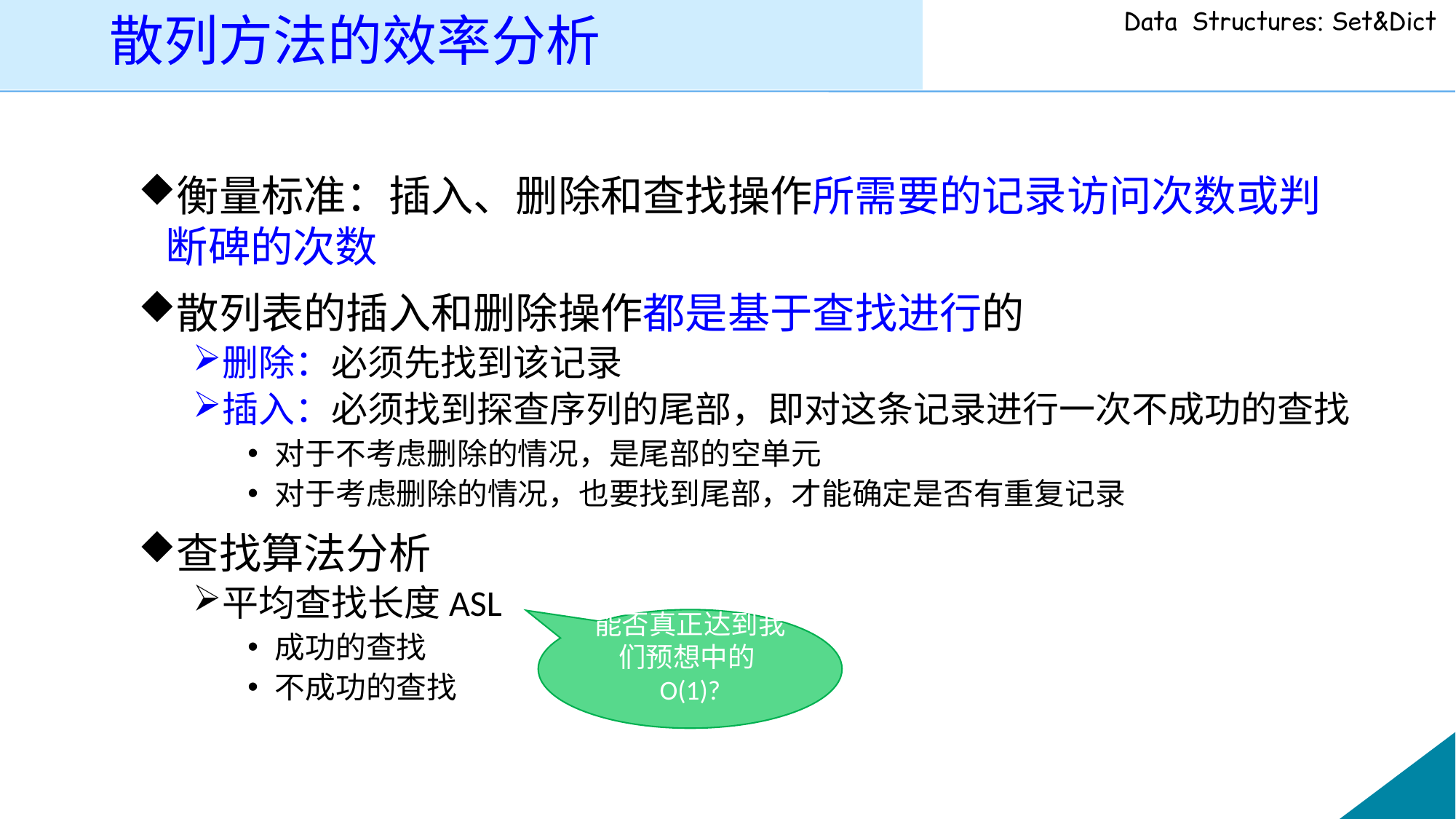

散列方法的效率分析
衡量标准：插入、删除和查找操作所需要的记录访问次数或判断碑的次数
散列表的插入和删除操作都是基于查找进行的
删除：必须先找到该记录
插入：必须找到探查序列的尾部，即对这条记录进行一次不成功的查找
对于不考虑删除的情况，是尾部的空单元
对于考虑删除的情况，也要找到尾部，才能确定是否有重复记录
查找算法分析
平均查找长度ASL
成功的查找
不成功的查找
能否真正达到我们预想中的O(1)?